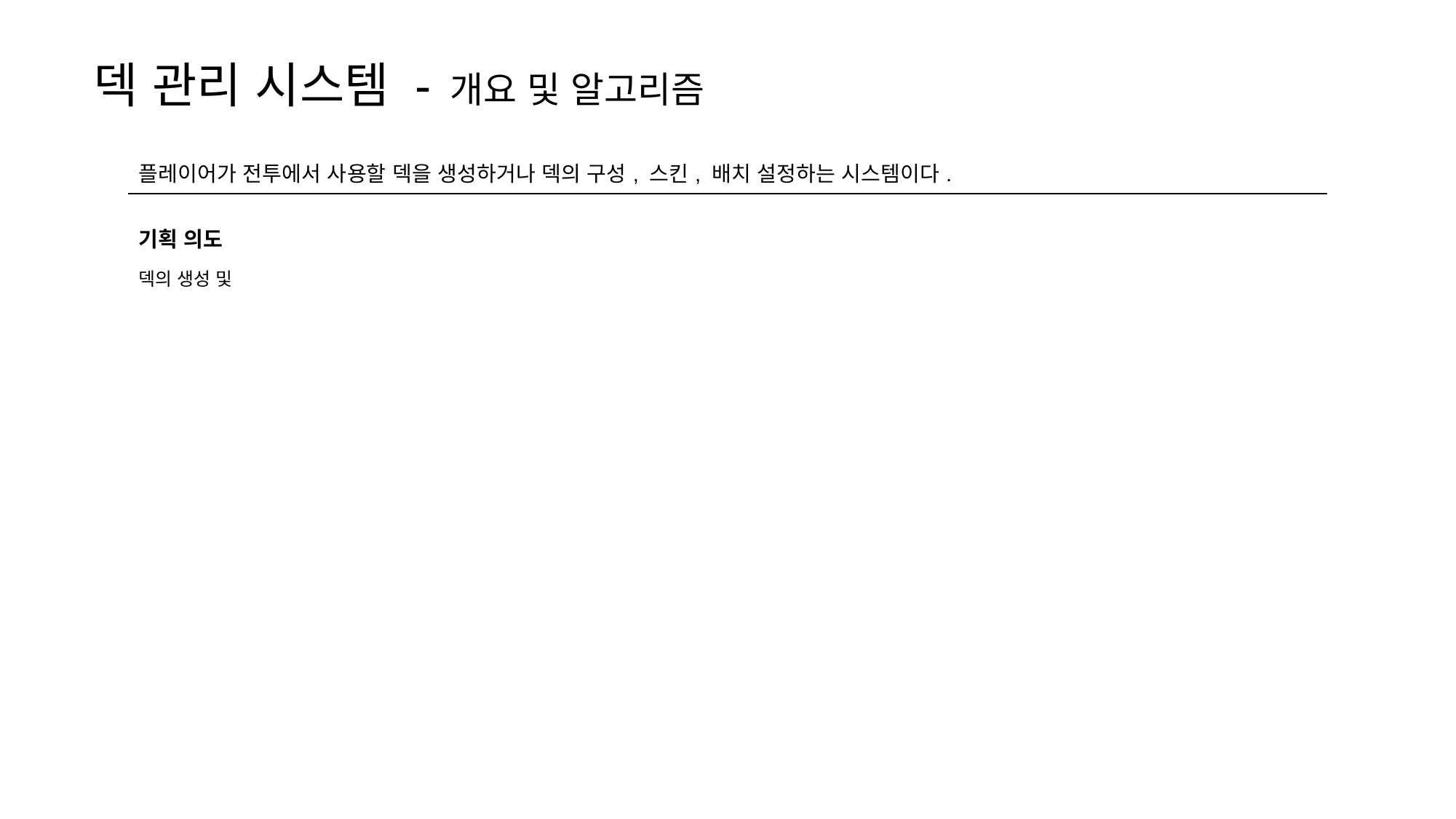

덱 관리 시스템 - 개요 및 알고리즘
| 플레이어가 전투에서 사용할 덱을 생성하거나 덱의 구성, 스킨, 배치 설정하는 시스템이다. |
| --- |
| 기획 의도 |
| 덱의 생성 및 |
|  |